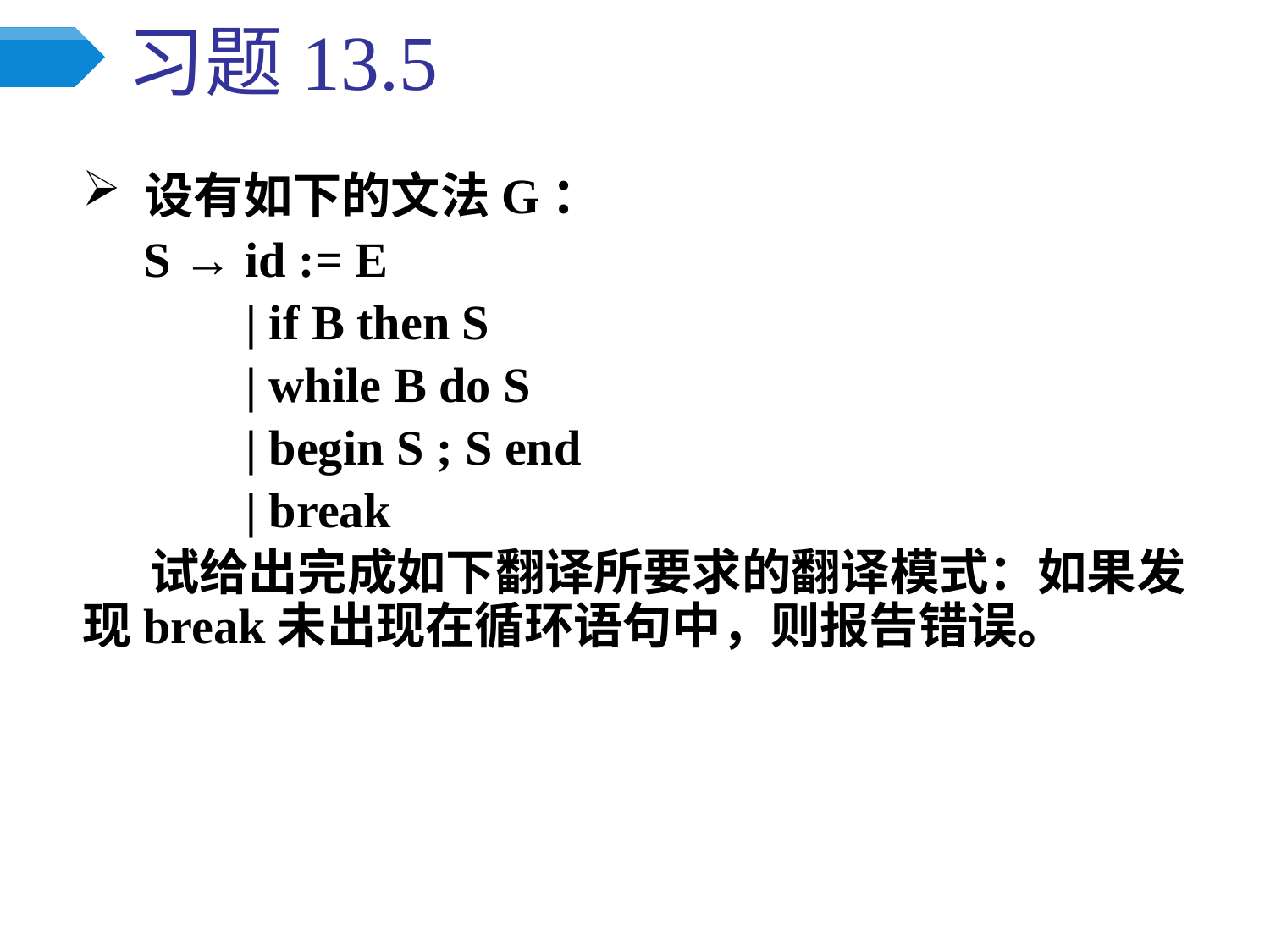

# 习题13.5
 设有如下的文法G：
     S → id := E
	   | if B then S
	   | while B do S
	   | begin S ; S end
	   | break
     试给出完成如下翻译所要求的翻译模式：如果发现break未出现在循环语句中，则报告错误。